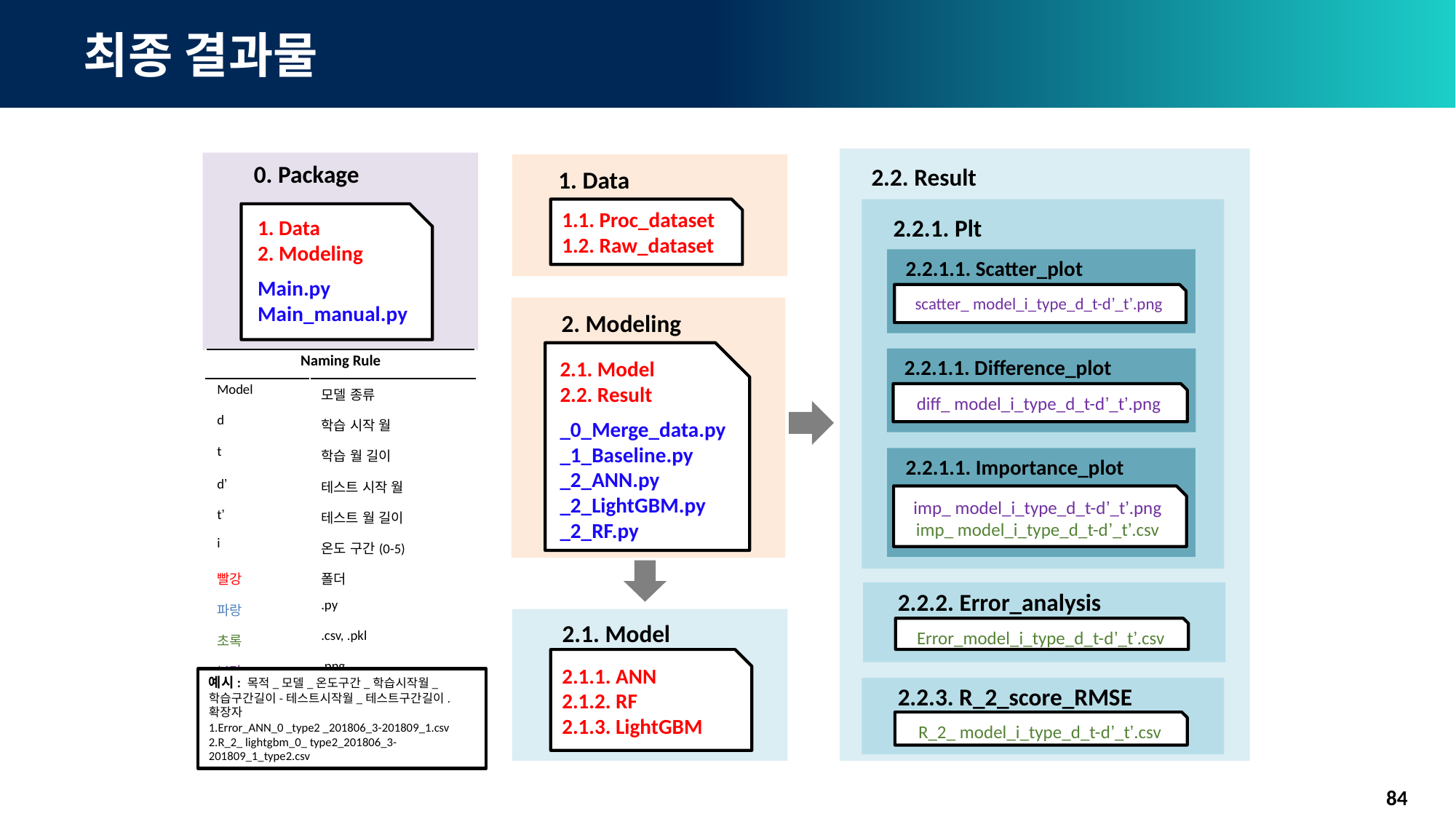

# 최종 결과물

0. Package

1. Data
2. Modeling

Main.py
Main_manual.py

1. Data

1.1. Proc_dataset
1.2. Raw_dataset
2.2. Result

2.2.1. Plt

2.2.1.1. Scatter_plot
scatter_ model_i_type_d_t-d’_t’.png

2.2.1.1. Difference_plot
diff_ model_i_type_d_t-d’_t’.png

2.2.1.1. Importance_plot
imp_ model_i_type_d_t-d’_t’.png
imp_ model_i_type_d_t-d’_t’.csv

2. Modeling

2.1. Model
2.2. Result

_0_Merge_data.py
_1_Baseline.py
_2_ANN.py
_2_LightGBM.py
_2_RF.py
| Naming Rule |  |
| --- | --- |
| Model | 모델 종류 |
| d | 학습 시작 월 |
| t | 학습 월 길이 |
| d’ | 테스트 시작 월 |
| t’ | 테스트 월 길이 |
| i | 온도 구간(0-5) |
| 빨강 | 폴더 |
| 파랑 | .py |
| 초록 | .csv, .pkl |
| 보라 | .png |

2.2.2. Error_analysis

Error_model_i_type_d_t-d’_t’.csv

2.1. Model

2.1.1. ANN
2.1.2. RF
2.1.3. LightGBM
예시: 목적_모델_온도구간_학습시작월_학습구간길이-테스트시작월_테스트구간길이.확장자
Error_ANN_0 _type2 _201806_3-201809_1.csv
R_2_ lightgbm_0_ type2_201806_3-201809_1_type2.csv
2.2.3. R_2_score_RMSE

R_2_ model_i_type_d_t-d’_t’.csv

84